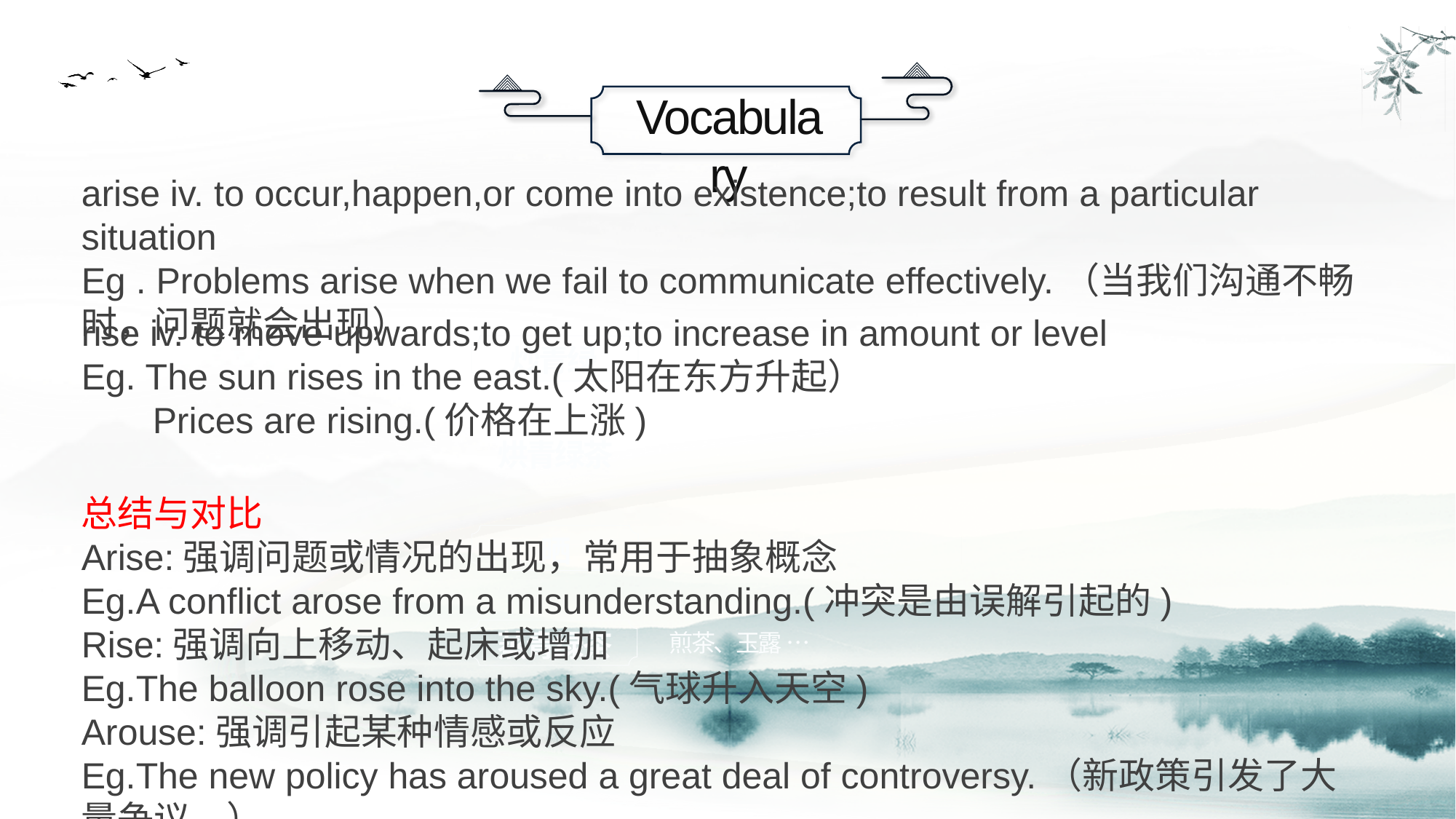

Vocabulary
arise iv. to occur,happen,or come into existence;to result from a particular situation
Eg . Problems arise when we fail to communicate effectively.（当我们沟通不畅时，问题就会出现）

rise iv. to move upwards;to get up;to increase in amount or level
Eg. The sun rises in the east.(太阳在东方升起）
       Prices are rising.(价格在上涨)
炒青绿
烘青绿茶

总结与对比
Arise:强调问题或情况的出现，常用于抽象概念
Eg.A conflict arose from a misunderstanding.(冲突是由误解引起的)
Rise:强调向上移动、起床或增加
Eg.The balloon rose into the sky.(气球升入天空)
Arouse:强调引起某种情感或反应
Eg.The new policy has aroused a great deal of controversy.（新政策引发了大量争议。）
晒

蒸青绿茶
煎茶、玉露 …